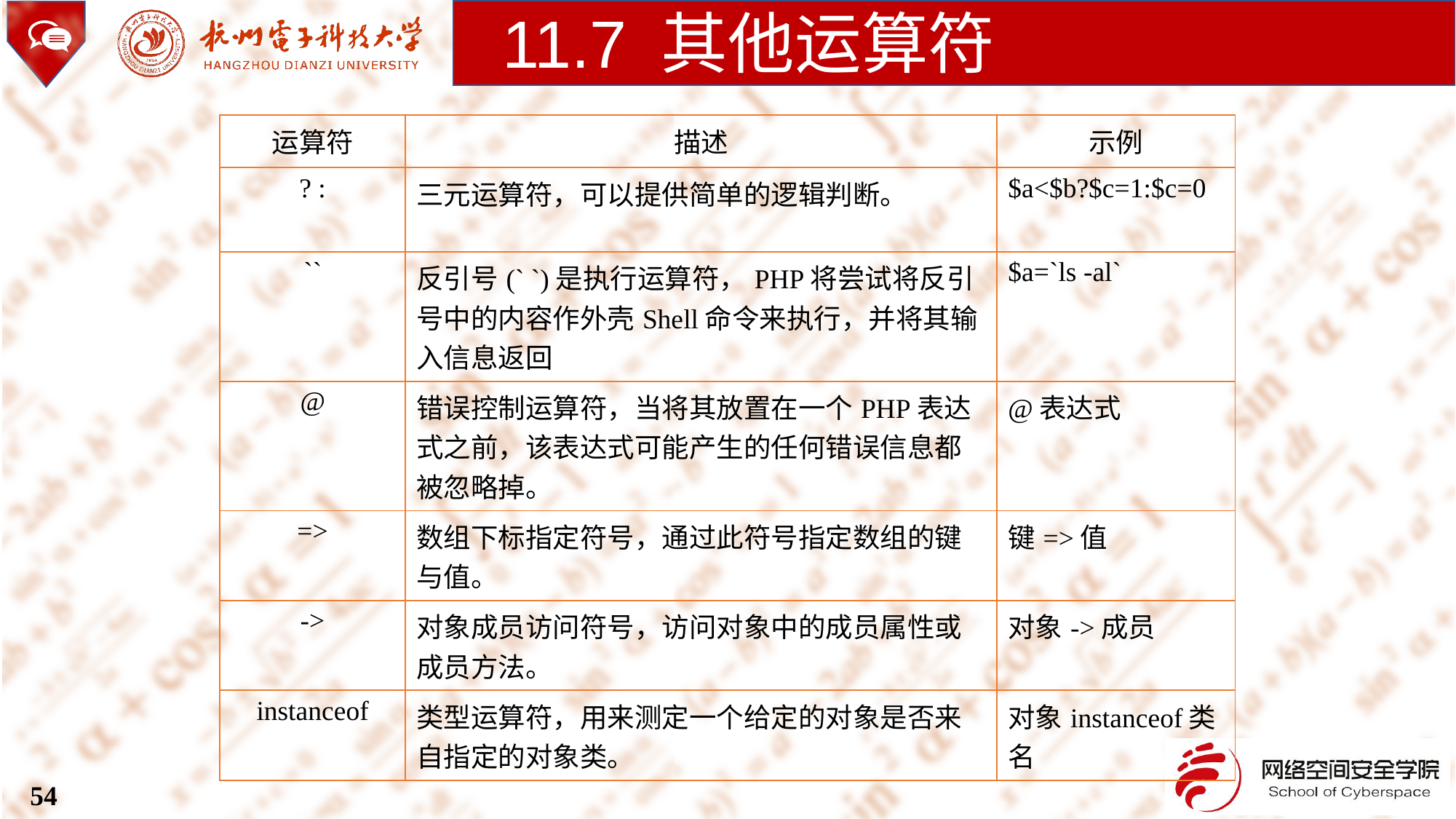

11.7 其他运算符
| 运算符 | 描述 | 示例 |
| --- | --- | --- |
| ? : | 三元运算符，可以提供简单的逻辑判断。 | $a<$b?$c=1:$c=0 |
| `` | 反引号(` `)是执行运算符，PHP将尝试将反引号中的内容作外壳Shell命令来执行，并将其输入信息返回 | $a=`ls -al` |
| @ | 错误控制运算符，当将其放置在一个PHP表达式之前，该表达式可能产生的任何错误信息都被忽略掉。 | @表达式 |
| => | 数组下标指定符号，通过此符号指定数组的键与值。 | 键=>值 |
| -> | 对象成员访问符号，访问对象中的成员属性或成员方法。 | 对象->成员 |
| instanceof | 类型运算符，用来测定一个给定的对象是否来自指定的对象类。 | 对象instanceof类名 |
54